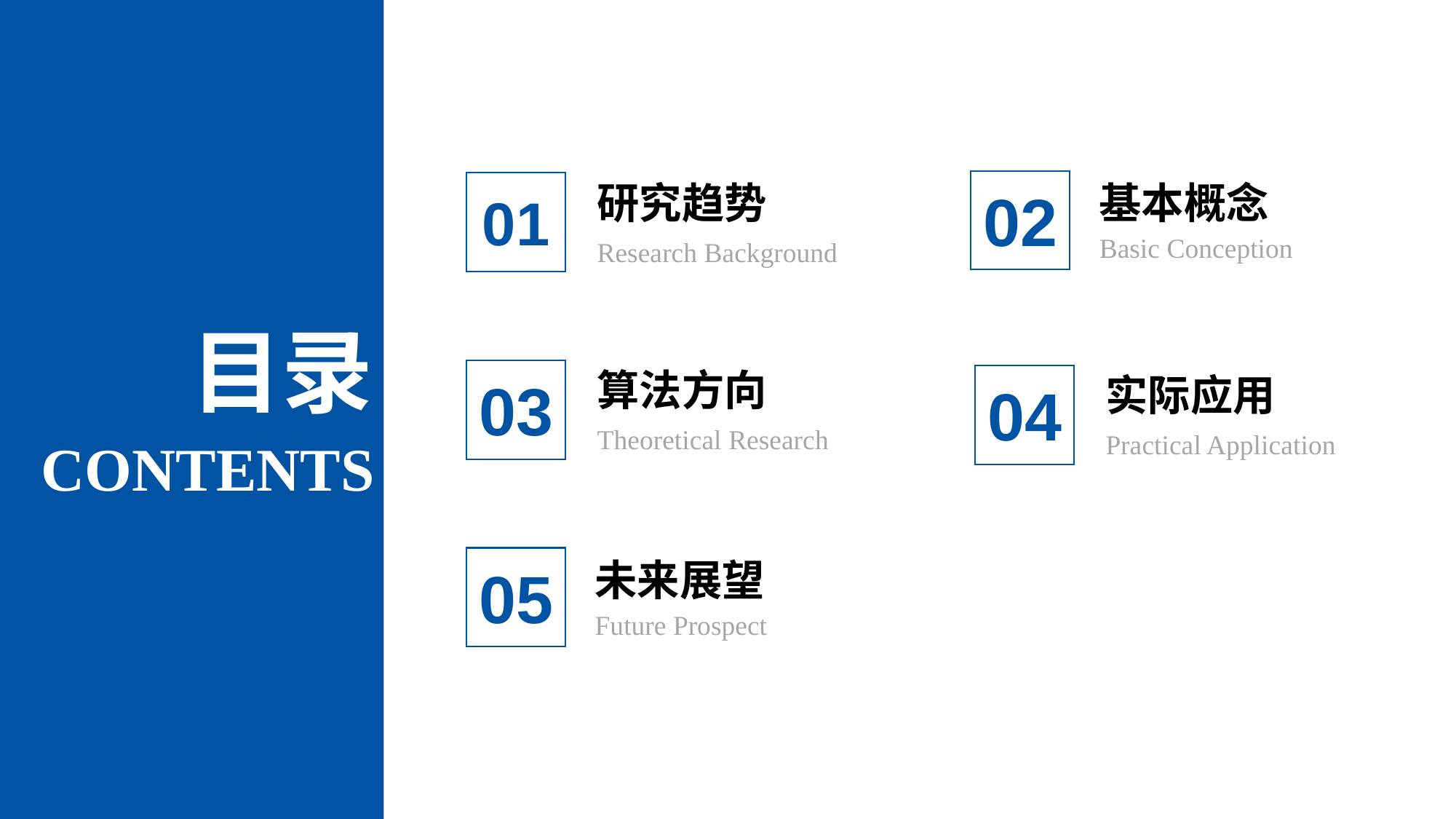

研究趋势
Research Background

01
基本概念
Basic Conception

02
目录
算法方向
Theoretical Research

03
实际应用
Practical Application

04
CONTENTS
未来展望
Future Prospect

05